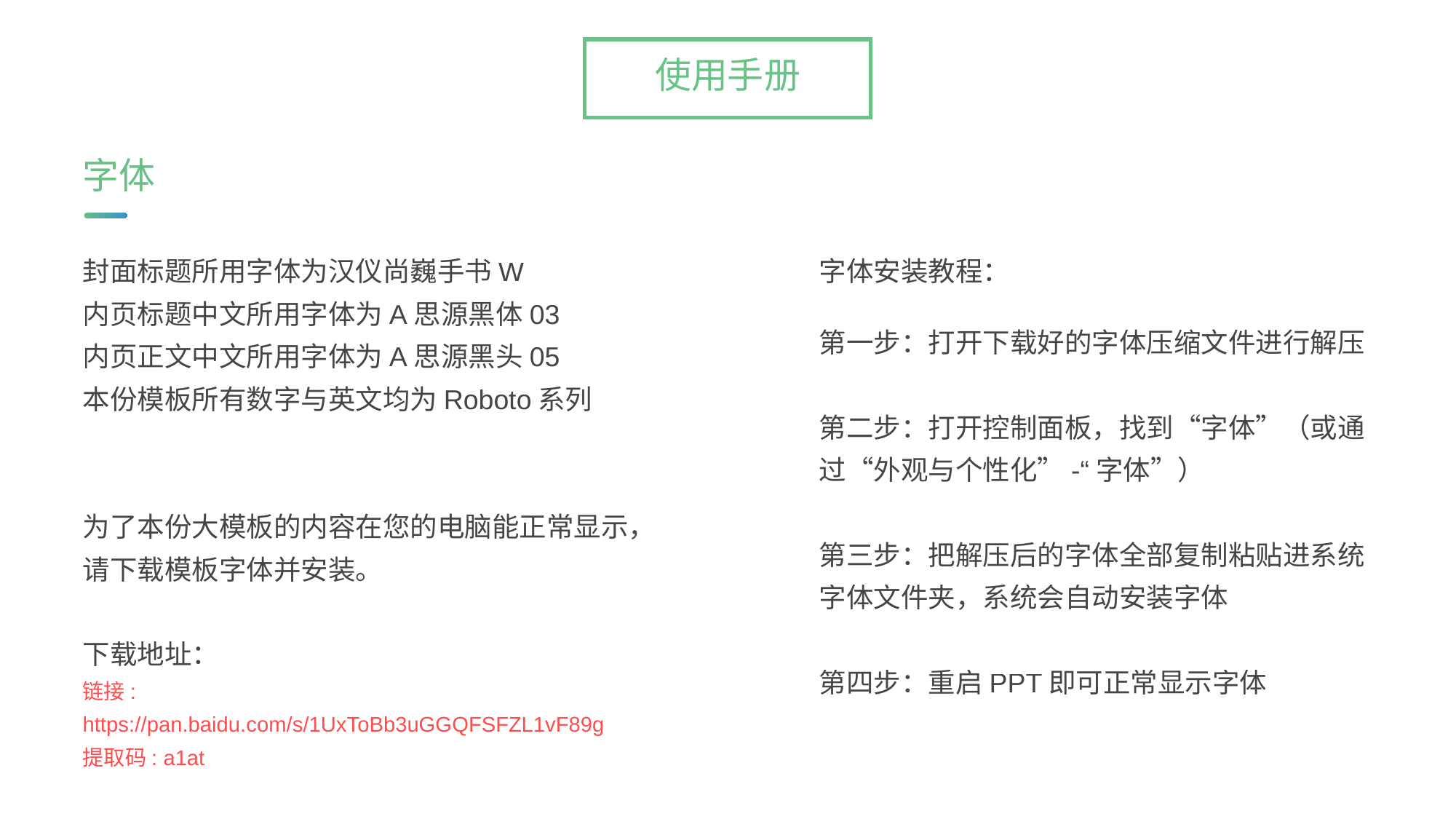

使用手册
字体

封面标题所用字体为汉仪尚巍手书W
内页标题中文所用字体为A思源黑体03
内页正文中文所用字体为A思源黑头05
本份模板所有数字与英文均为Roboto系列

为了本份大模板的内容在您的电脑能正常显示，请下载模板字体并安装。

下载地址：
链接: https://pan.baidu.com/s/1UxToBb3uGGQFSFZL1vF89g
提取码: a1at
字体安装教程：

第一步：打开下载好的字体压缩文件进行解压

第二步：打开控制面板，找到“字体”（或通过“外观与个性化”-“字体”）

第三步：把解压后的字体全部复制粘贴进系统字体文件夹，系统会自动安装字体

第四步：重启PPT即可正常显示字体